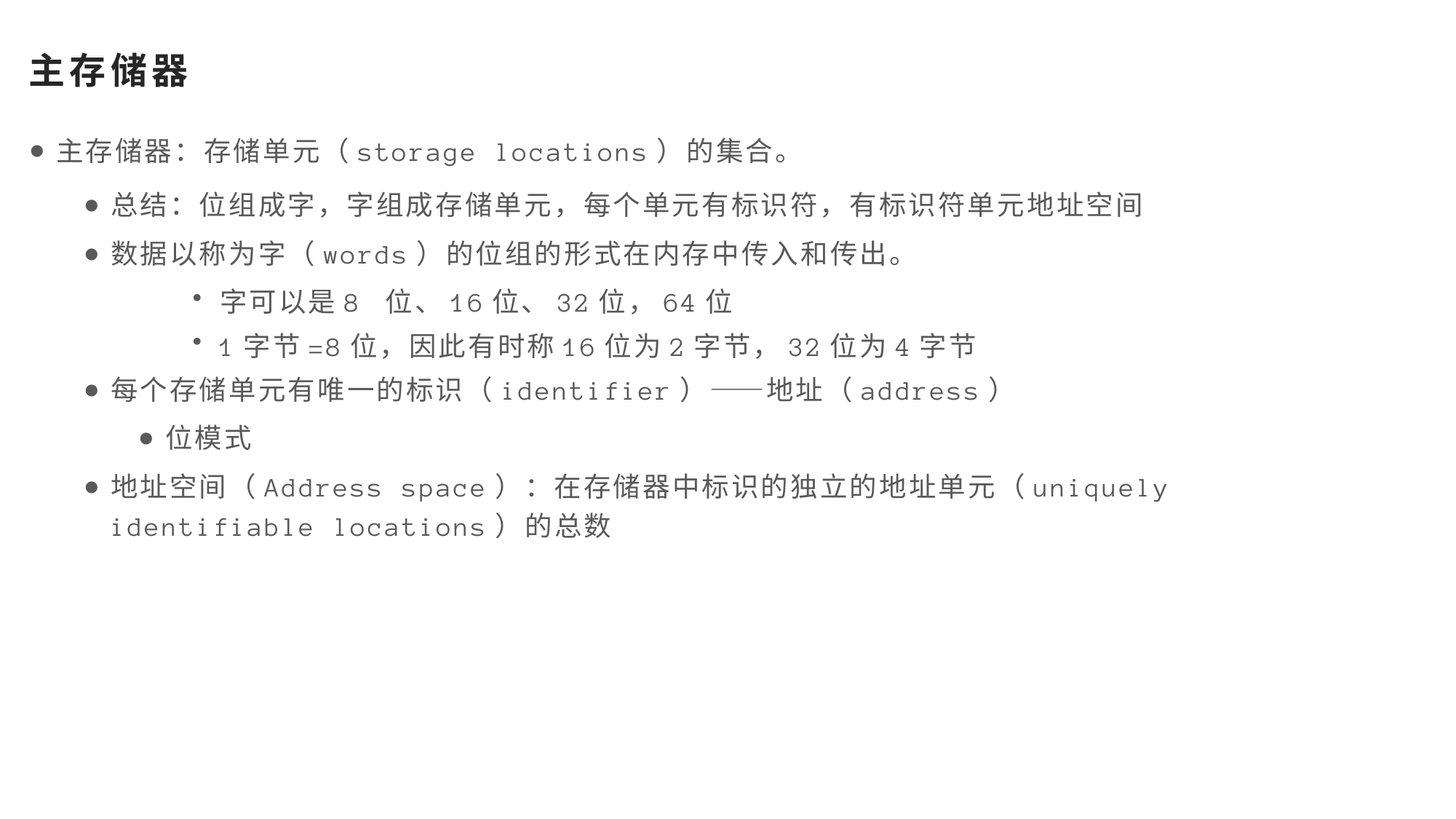

# 主存储器
主存储器：存储单元（storage locations）的集合。
总结：位组成字，字组成存储单元，每个单元有标识符，有标识符单元地址空间
数据以称为字（words）的位组的形式在内存中传入和传出。
字可以是8 位、16位、32位，64位
1字节=8位，因此有时称16位为2字节，32位为4字节
每个存储单元有唯一的标识（identifier）——地址（address）
位模式
地址空间（Address space）：在存储器中标识的独立的地址单元（uniquely identifiable locations）的总数